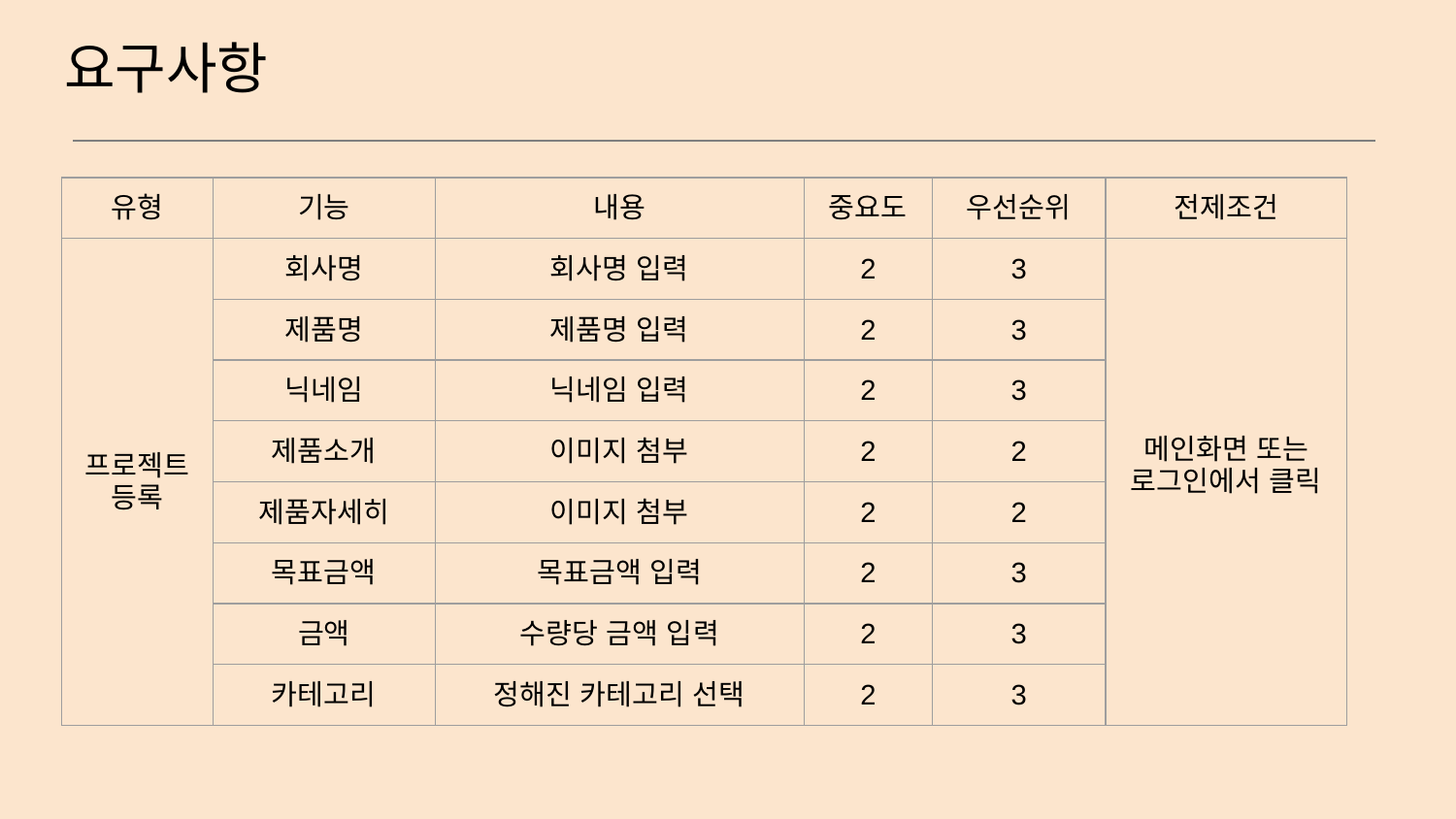

# 요구사항
| 유형 | 기능 | 내용 | 중요도 | 우선순위 | 전제조건 |
| --- | --- | --- | --- | --- | --- |
| 프로젝트 등록 | 회사명 | 회사명 입력 | 2 | 3 | 메인화면 또는 로그인에서 클릭 |
|  | 제품명 | 제품명 입력 | 2 | 3 |  |
|  | 닉네임 | 닉네임 입력 | 2 | 3 |  |
|  | 제품소개 | 이미지 첨부 | 2 | 2 |  |
|  | 제품자세히 | 이미지 첨부 | 2 | 2 |  |
|  | 목표금액 | 목표금액 입력 | 2 | 3 |  |
|  | 금액 | 수량당 금액 입력 | 2 | 3 |  |
|  | 카테고리 | 정해진 카테고리 선택 | 2 | 3 |  |